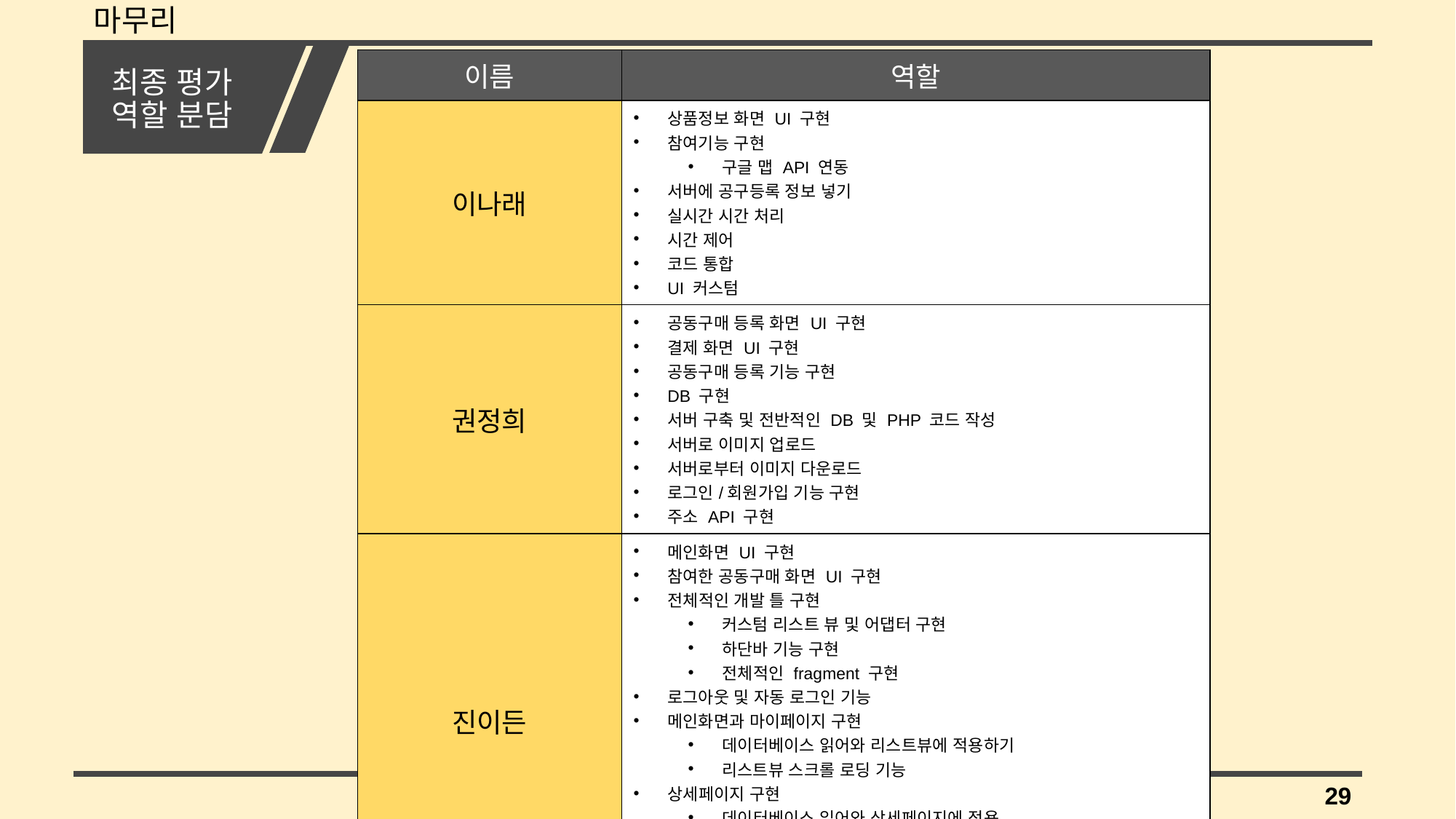

마무리
# 최종 평가 역할 분담
| 이름 | 역할 |
| --- | --- |
| 이나래 | 상품정보 화면 UI 구현 참여기능 구현 구글 맵 API 연동 서버에 공구등록 정보 넣기 실시간 시간 처리 시간 제어 코드 통합 UI 커스텀 |
| 권정희 | 공동구매 등록 화면 UI 구현 결제 화면 UI 구현 공동구매 등록 기능 구현 DB 구현 서버 구축 및 전반적인 DB 및 PHP 코드 작성 서버로 이미지 업로드 서버로부터 이미지 다운로드 로그인/회원가입 기능 구현 주소 API 구현 |
| 진이든 | 메인화면 UI 구현 참여한 공동구매 화면 UI 구현 전체적인 개발 틀 구현 커스텀 리스트 뷰 및 어댑터 구현 하단바 기능 구현 전체적인 fragment 구현 로그아웃 및 자동 로그인 기능 메인화면과 마이페이지 구현 데이터베이스 읽어와 리스트뷰에 적용하기 리스트뷰 스크롤 로딩 기능 상세페이지 구현 데이터베이스 읽어와 상세페이지에 적용 남은 시간 계산 구현 UI 정렬 결제 API 구현 |
29